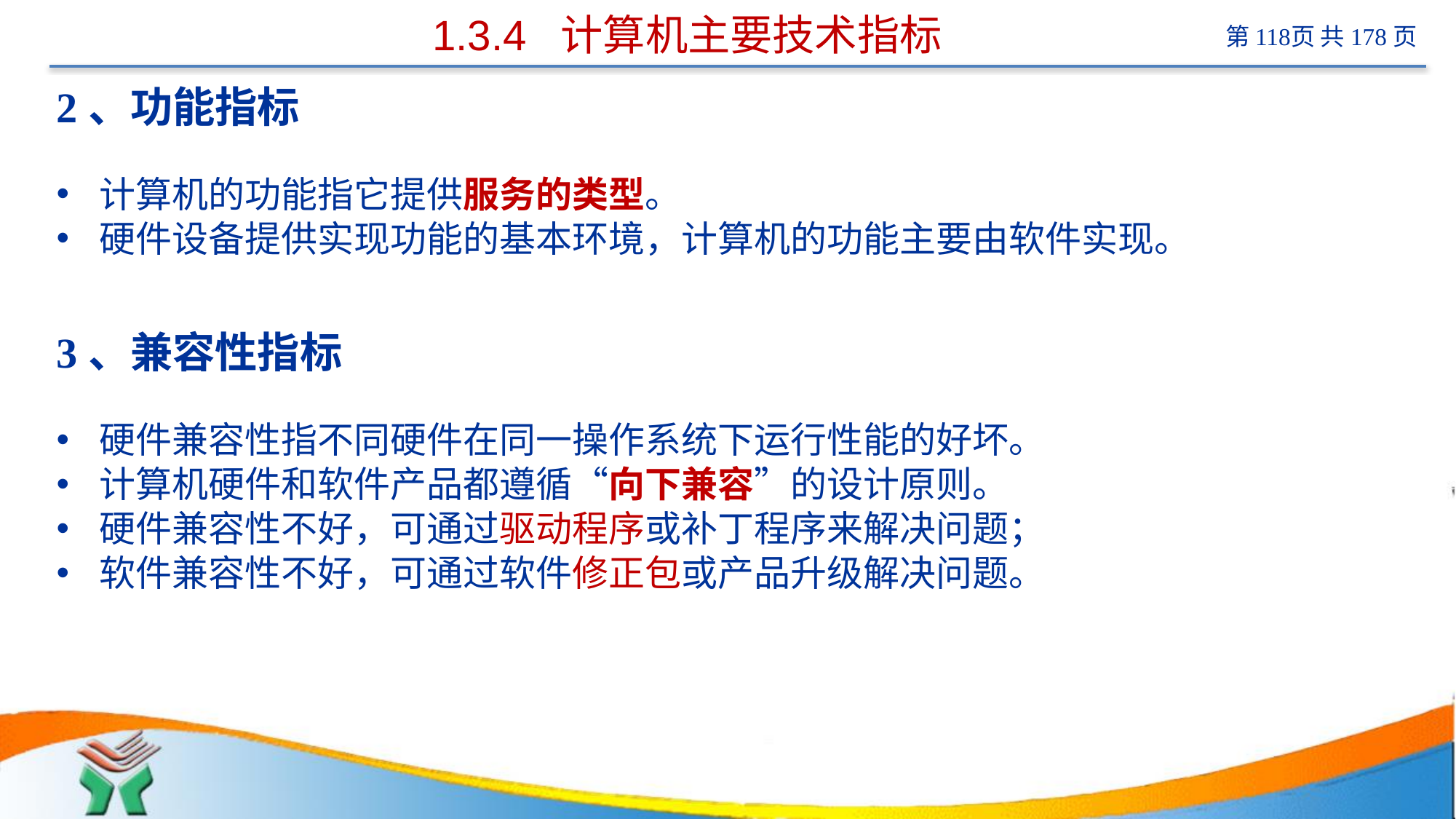

# 1.3.4  计算机主要技术指标
2、功能指标

计算机的功能指它提供服务的类型。
硬件设备提供实现功能的基本环境，计算机的功能主要由软件实现。

3、兼容性指标

硬件兼容性指不同硬件在同一操作系统下运行性能的好坏。
计算机硬件和软件产品都遵循“向下兼容”的设计原则。
硬件兼容性不好，可通过驱动程序或补丁程序来解决问题；
软件兼容性不好，可通过软件修正包或产品升级解决问题。